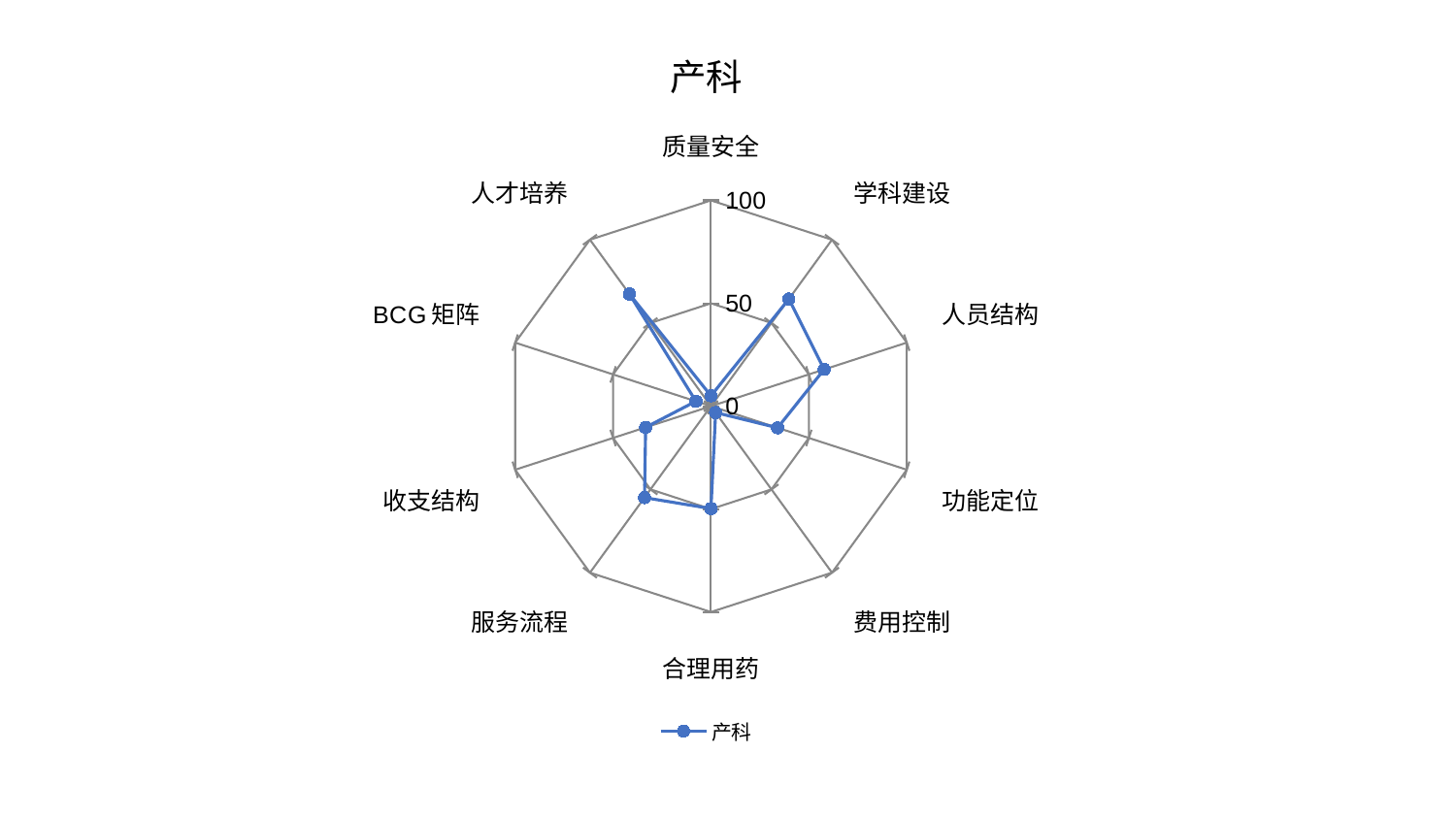

### Chart: 产科

| Category | 产科 |
|---|---|
| 质量安全 | 5.027740530595542 |
| 学科建设 | 64.36729485283915 |
| 人员结构 | 57.80770646597618 |
| 功能定位 | 34.01927359074513 |
| 费用控制 | 3.8422044365923496 |
| 合理用药 | 49.769520420039036 |
| 服务流程 | 54.92996481344714 |
| 收支结构 | 33.38212237940473 |
| BCG矩阵 | 7.708337432564839 |
| 人才培养 | 67.36976872866934 |
110